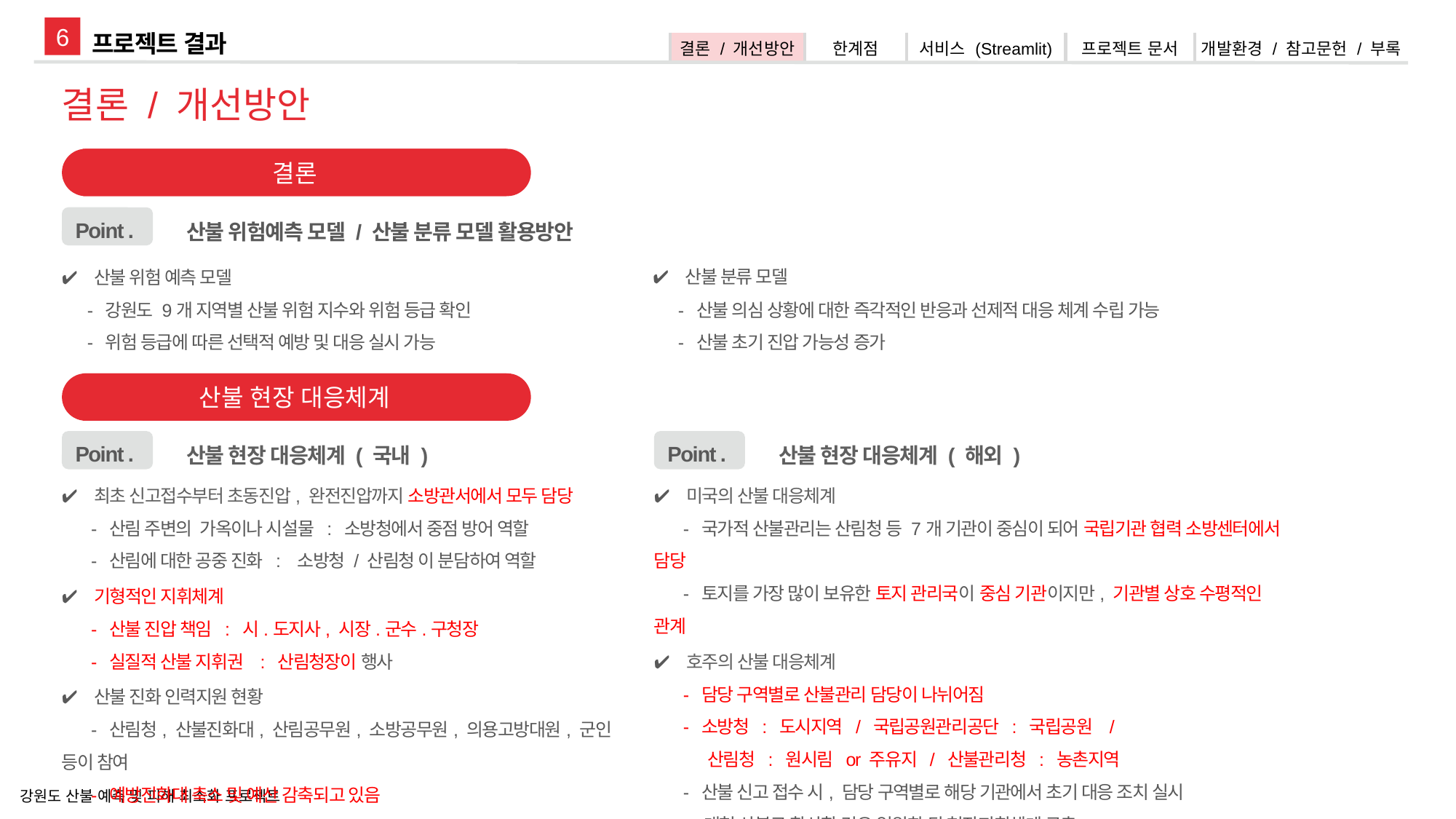

6
프로젝트 결과
| 결론 / 개선방안 | 한계점 | 서비스 (Streamlit) | 프로젝트 문서 | 개발환경 / 참고문헌 / 부록 |
| --- | --- | --- | --- | --- |
결론 / 개선방안

결론
Point .

                        산불 위험예측 모델 / 산불 분류 모델 활용방안
✔   산불 위험 예측 모델
      -  강원도 9개 지역별 산불 위험 지수와 위험 등급 확인
      -  위험 등급에 따른 선택적 예방 및 대응 실시 가능
✔   산불 분류 모델
      -  산불 의심 상황에 대한 즉각적인 반응과 선제적 대응 체계 수립 가능
      -  산불 초기 진압 가능성 증가

산불 현장 대응체계
Point .

                        산불 현장 대응체계 ( 국내 )

✔   최초 신고접수부터 초동진압, 완전진압까지 소방관서에서 모두 담당
       -  산림 주변의  가옥이나 시설물  :  소방청에서 중점 방어 역할
       -  산림에 대한 공중 진화  :   소방청 / 산림청 이 분담하여 역할

✔   기형적인 지휘체계
       -  산불 진압 책임  :  시.도지사, 시장.군수.구청장
       -  실질적 산불 지휘권   :  산림청장이 행사

✔   산불 진화 인력지원 현황
       -  산림청, 산불진화대, 산림공무원, 소방공무원, 의용고방대원, 군인 등이 참여
       -  예방진화대 축소 및 예산 감축되고 있음
Point .

                        산불 현장 대응체계 ( 해외 )

✔   미국의 산불 대응체계
       -  국가적 산불관리는 산림청 등 7개 기관이 중심이 되어 국립기관 협력 소방센터에서 담당
       -  토지를 가장 많이 보유한 토지 관리국이 중심 기관이지만, 기관별 상호 수평적인 관계

✔   호주의 산불 대응체계
       -  담당 구역별로 산불관리 담당이 나뉘어짐
       -  소방청  :  도시지역  /  국립공원관리공단  :  국립공원   /
            산림청  :  원시림  or 주유지  /  산불관리청  :  농촌지역
       -  산불 신고 접수 시, 담당 구역별로 해당 기관에서 초기 대응 조치 실시
           대형 산불로 확산할 경우 일원화 된 현장지휘체계 구축
강원도 산불 예측 및 피해 최소화 프로젝트